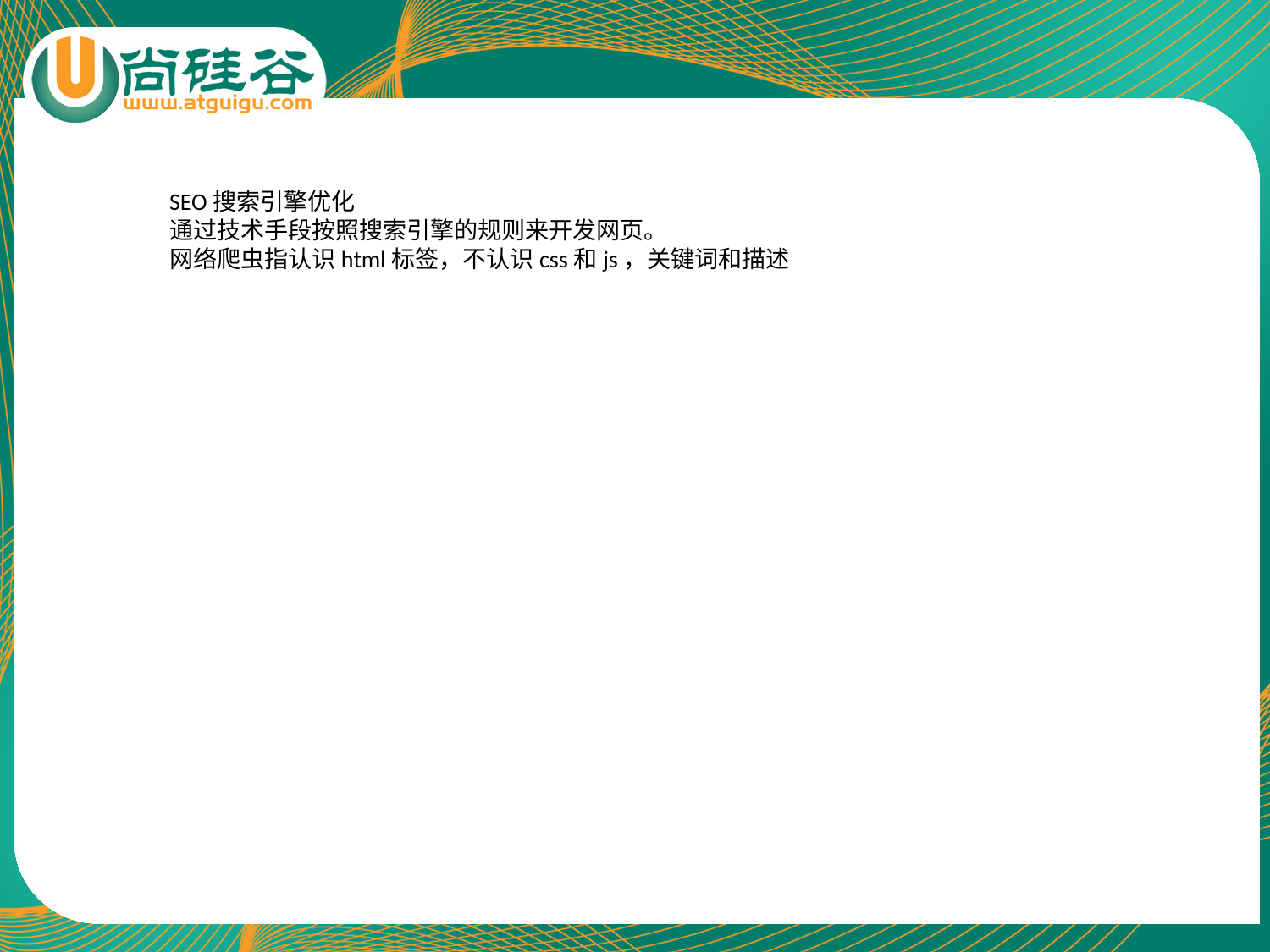

SEO搜索引擎优化
通过技术手段按照搜索引擎的规则来开发网页。
网络爬虫指认识html标签，不认识css和js，关键词和描述